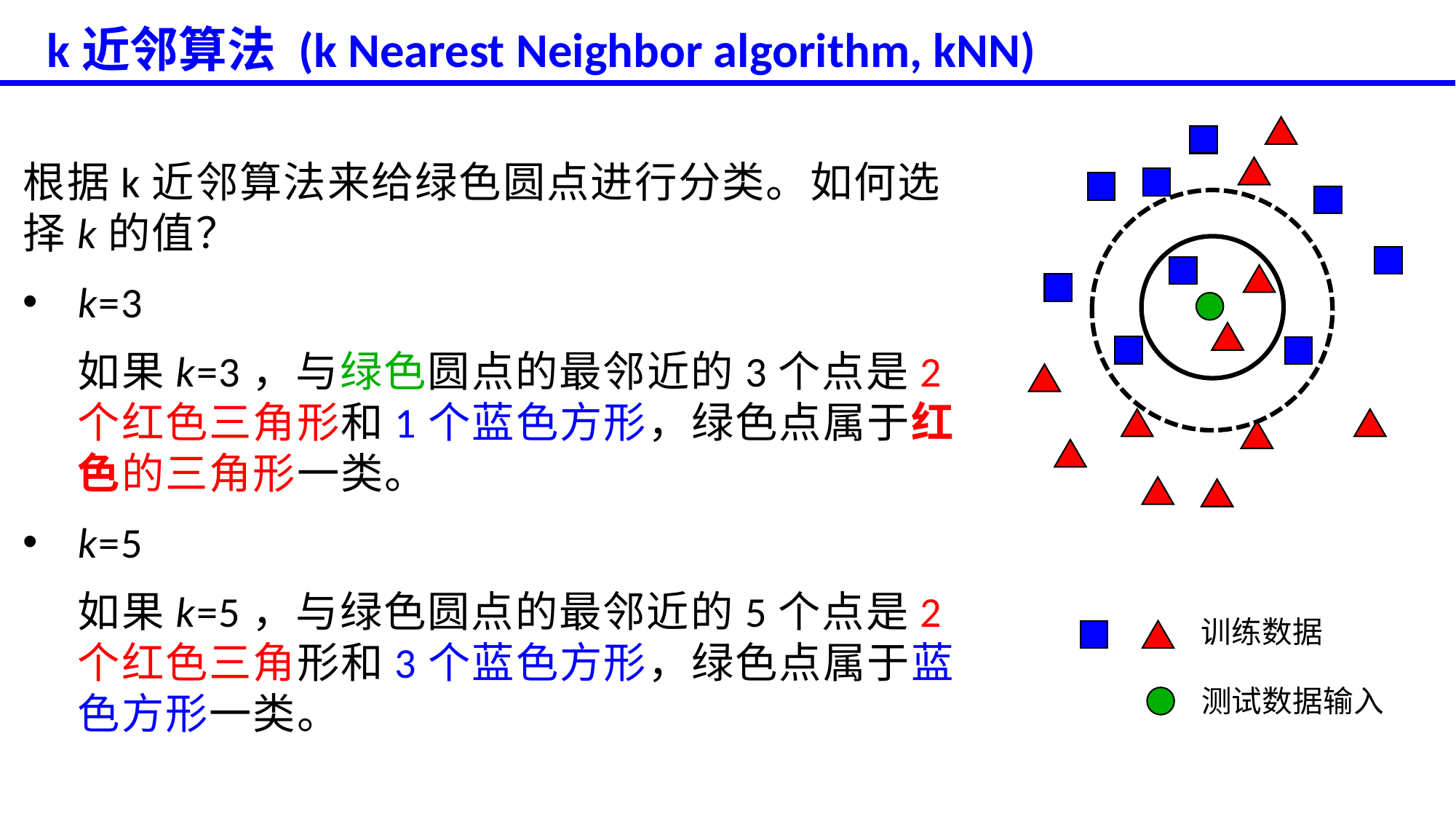

k近邻算法 (k Nearest Neighbor algorithm, kNN)

根据k近邻算法来给绿色圆点进行分类。如何选择k的值？
k=3
如果k=3，与绿色圆点的最邻近的3个点是2个红色三角形和1个蓝色方形，绿色点属于红色的三角形一类。
k=5
如果k=5，与绿色圆点的最邻近的5个点是2个红色三角形和3个蓝色方形，绿色点属于蓝色方形一类。
训练数据

测试数据输入